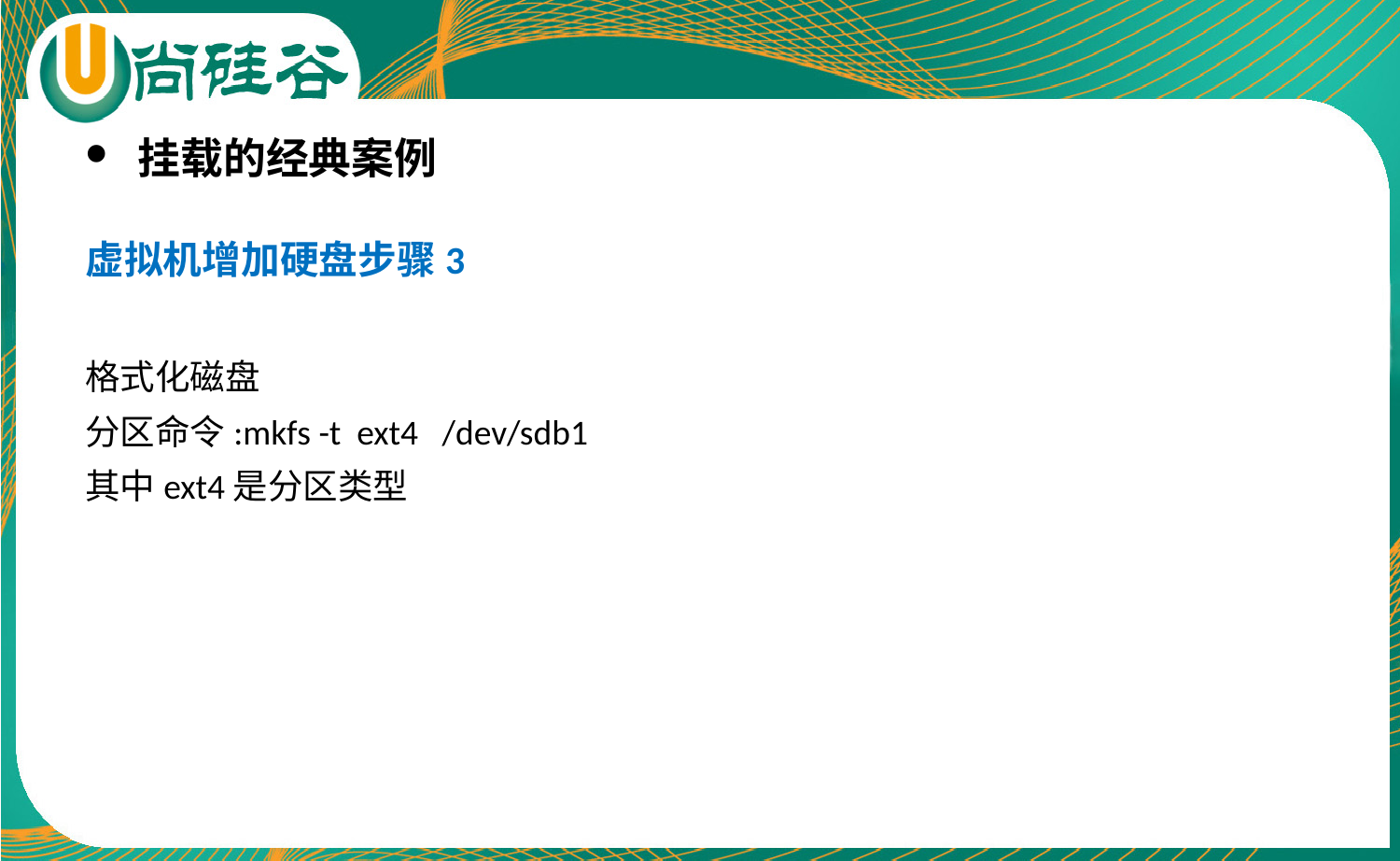

挂载的经典案例
虚拟机增加硬盘步骤3

格式化磁盘
分区命令:mkfs -t  ext4   /dev/sdb1
其中ext4是分区类型